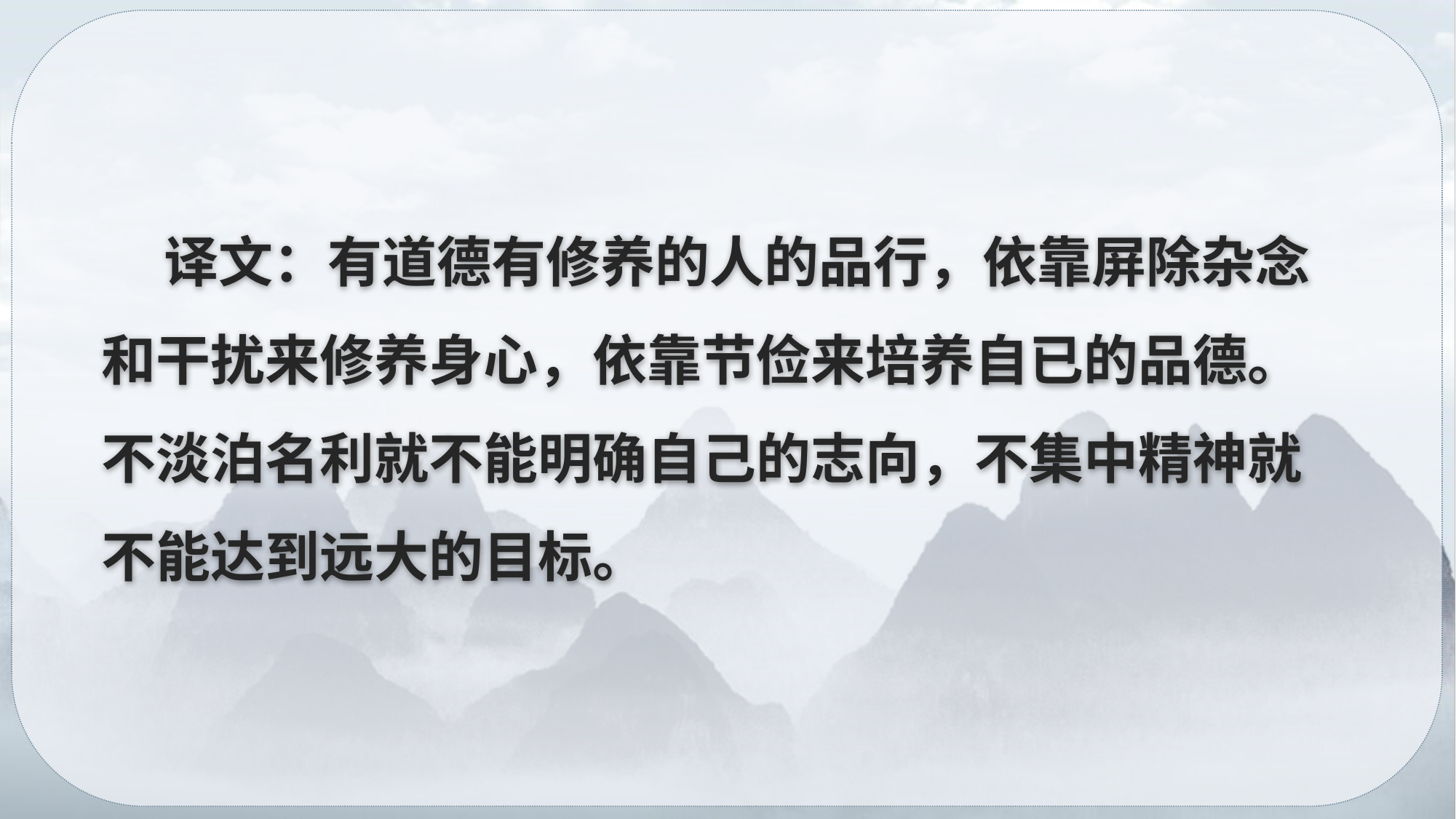

译文：有道德有修养的人的品行，依靠屏除杂念和干扰来修养身心，依靠节俭来培养自已的品德。不淡泊名利就不能明确自己的志向，不集中精神就不能达到远大的目标。